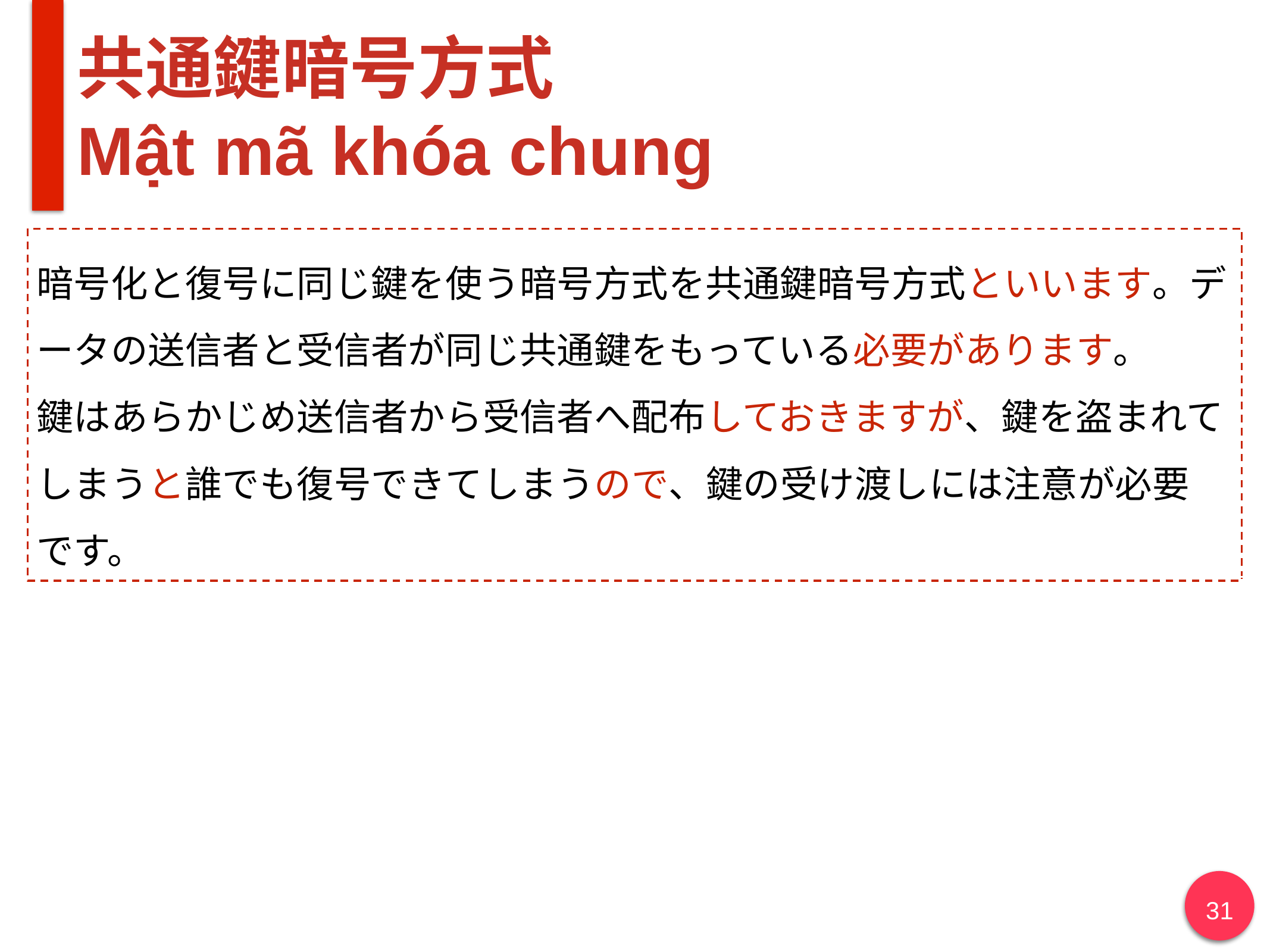

# 共通鍵暗号方式 Mật mã khóa chung
暗号化と復号に同じ鍵を使う暗号方式を共通鍵暗号方式といいます。データの送信者と受信者が同じ共通鍵をもっている必要があります。
鍵はあらかじめ送信者から受信者へ配布しておきますが、鍵を盗まれてしまうと誰でも復号できてしまうので、鍵の受け渡しには注意が必要
です。

31